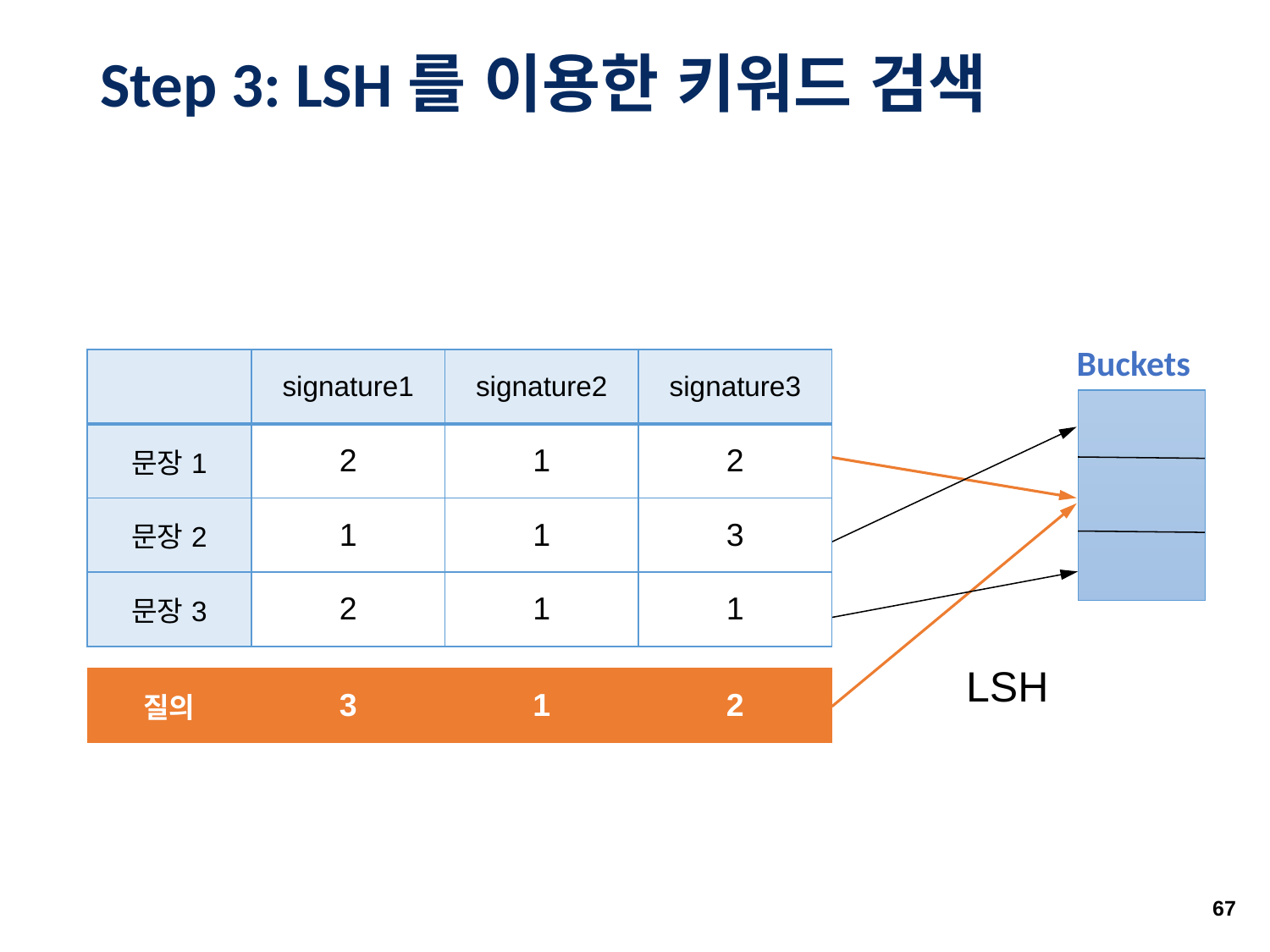

# Step 3: LSH를 이용한 키워드 검색
Buckets
|  | signature1 | signature2 | signature3 |
| --- | --- | --- | --- |
| 문장1 | 2 | 1 | 2 |
| 문장2 | 1 | 1 | 3 |
| 문장3 | 2 | 1 | 1 |

LSH
| 질의 | 3 | 1 | 2 |
| --- | --- | --- | --- |
67